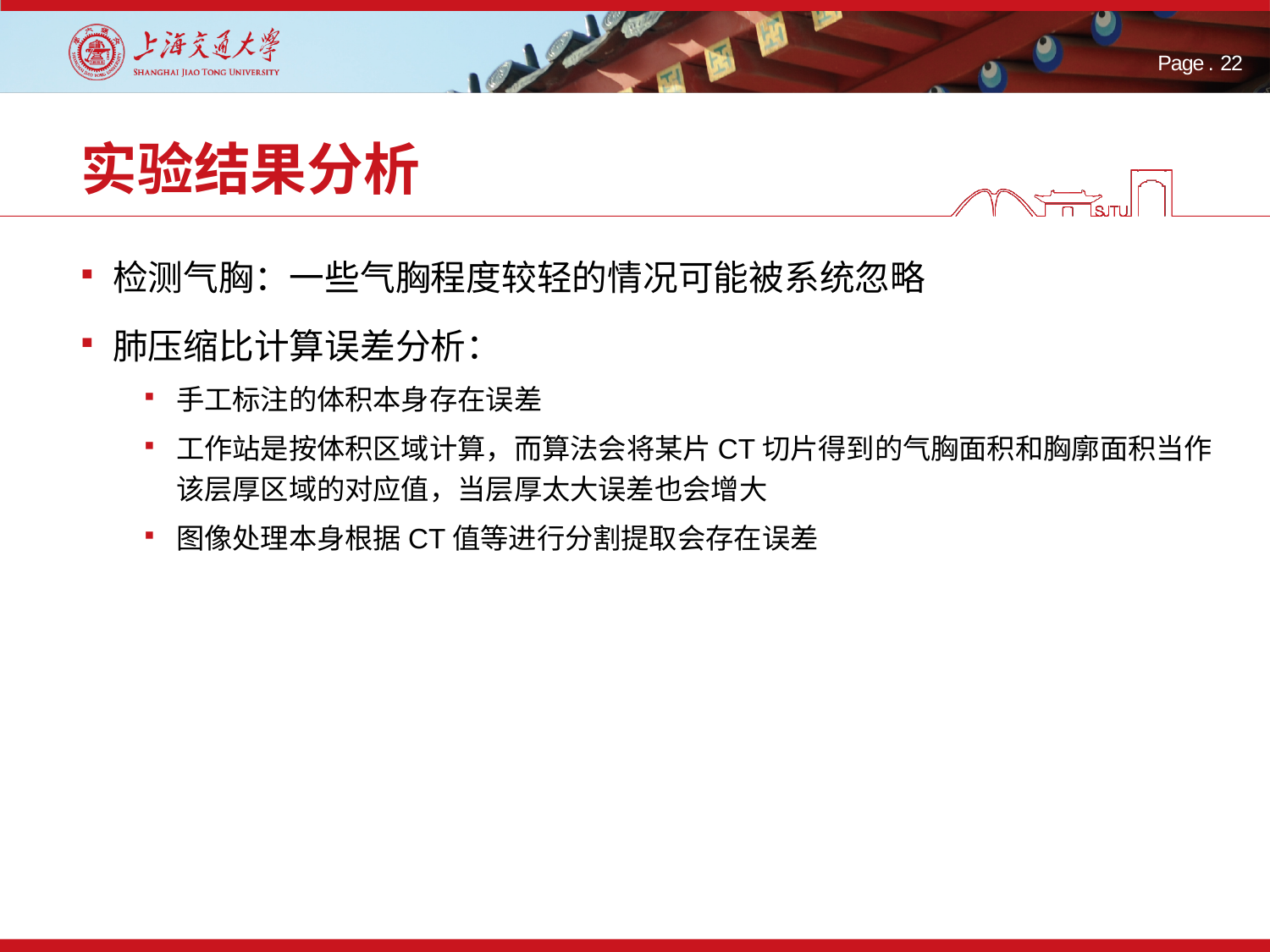

# 实验结果分析
检测气胸：一些气胸程度较轻的情况可能被系统忽略
肺压缩比计算误差分析：
手工标注的体积本身存在误差
工作站是按体积区域计算，而算法会将某片CT切片得到的气胸面积和胸廓面积当作该层厚区域的对应值，当层厚太大误差也会增大
图像处理本身根据CT值等进行分割提取会存在误差